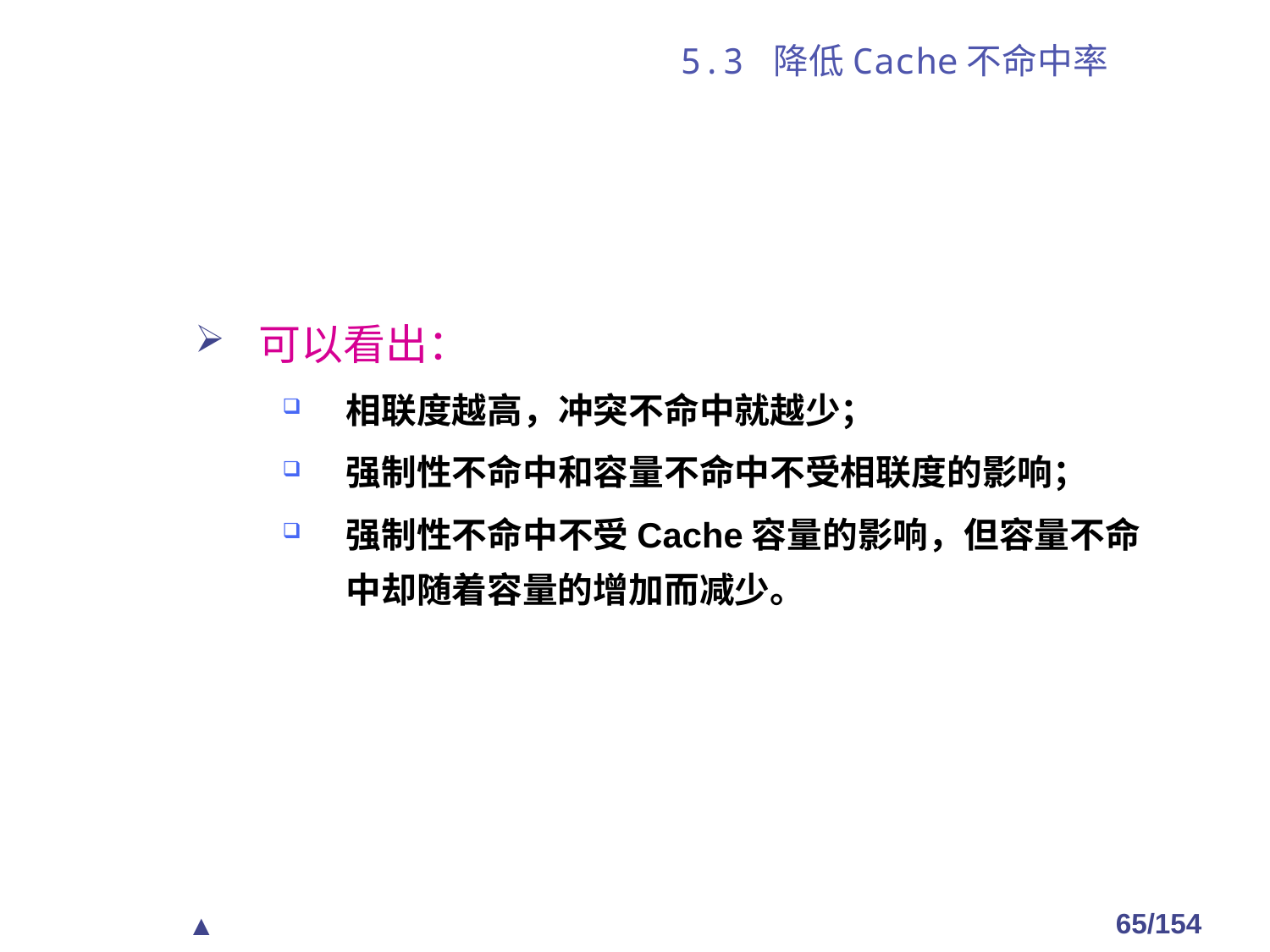

# 5.3 降低Cache不命中率
可以看出：
相联度越高，冲突不命中就越少；
强制性不命中和容量不命中不受相联度的影响；
强制性不命中不受Cache容量的影响，但容量不命中却随着容量的增加而减少。